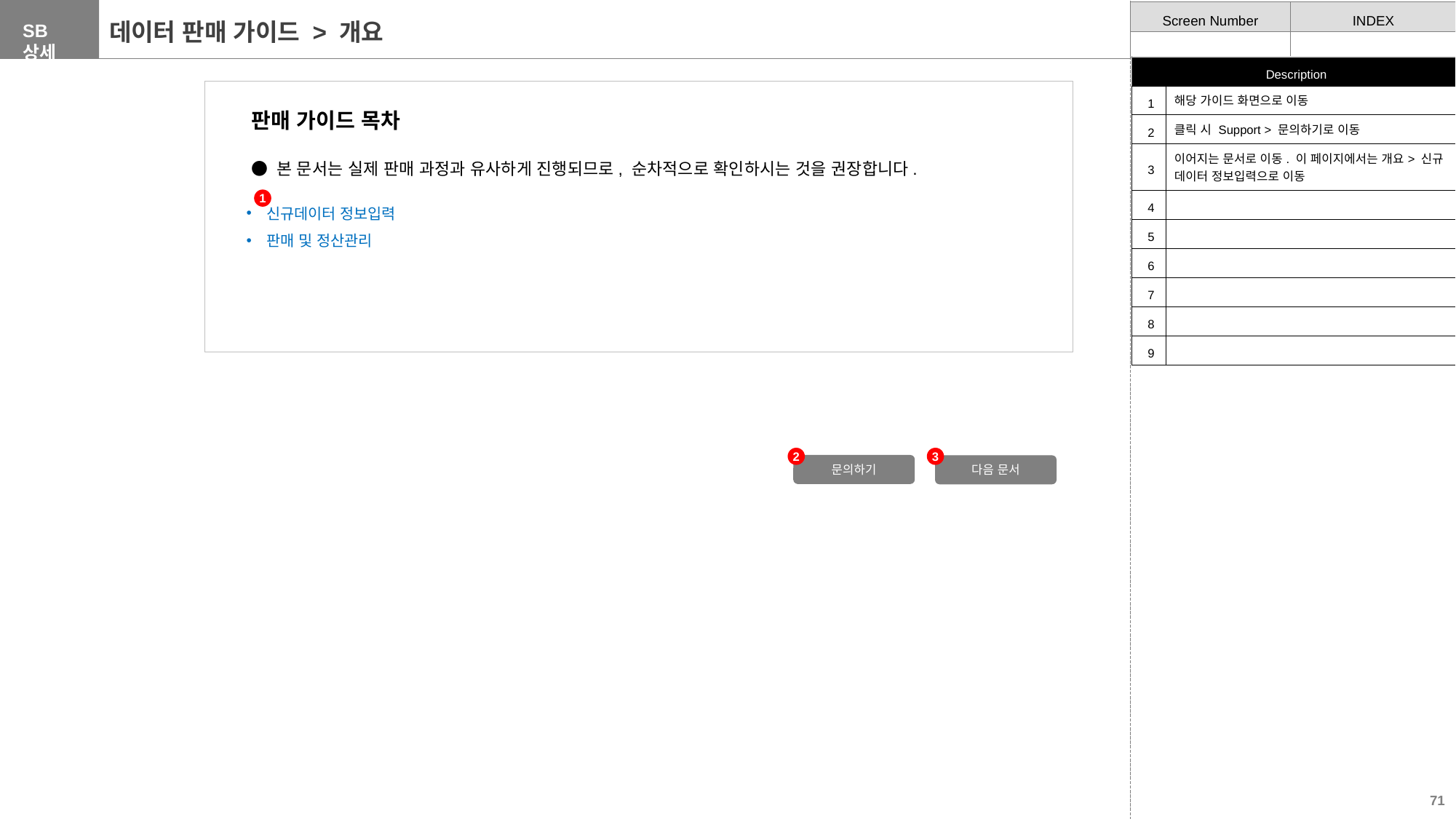

# 데이터 판매 가이드 > 개요
| Description |  |
| --- | --- |
| 1 | 해당 가이드 화면으로 이동 |
| 2 | 클릭 시 Support > 문의하기로 이동 |
| 3 | 이어지는 문서로 이동. 이 페이지에서는 개요> 신규 데이터 정보입력으로 이동 |
| 4 |  |
| 5 |  |
| 6 |  |
| 7 |  |
| 8 |  |
| 9 |  |

판매 가이드 목차

● 본 문서는 실제 판매 과정과 유사하게 진행되므로, 순차적으로 확인하시는 것을 권장합니다.

신규데이터 정보입력
판매 및 정산관리
1
2
3
문의하기
다음 문서